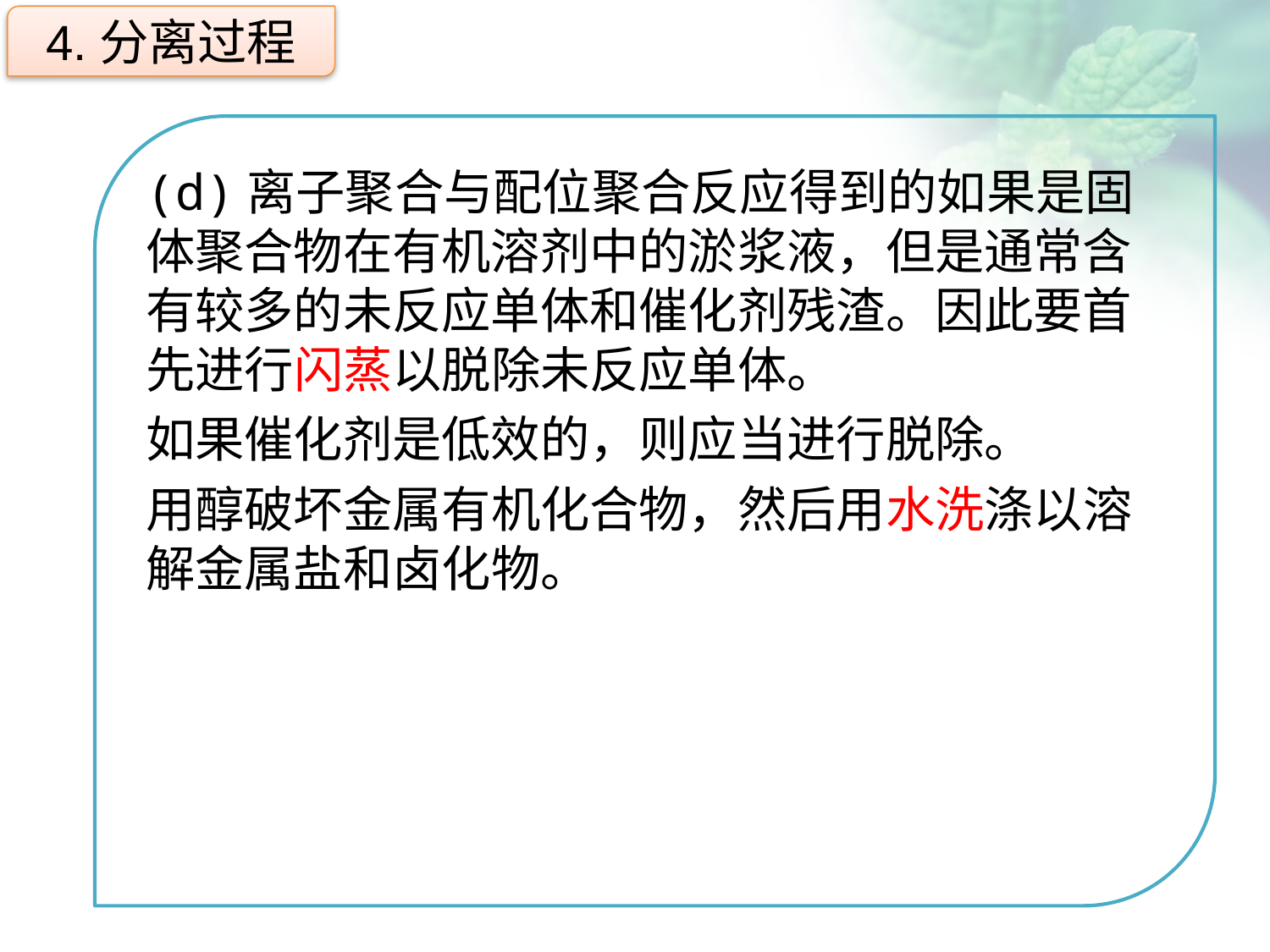

4.分离过程
(d)离子聚合与配位聚合反应得到的如果是固体聚合物在有机溶剂中的淤浆液，但是通常含有较多的未反应单体和催化剂残渣。因此要首先进行闪蒸以脱除未反应单体。
如果催化剂是低效的，则应当进行脱除。
用醇破坏金属有机化合物，然后用水洗涤以溶解金属盐和卤化物。
点击添加文本
点击添加文本
点击添加文本
点击添加文本